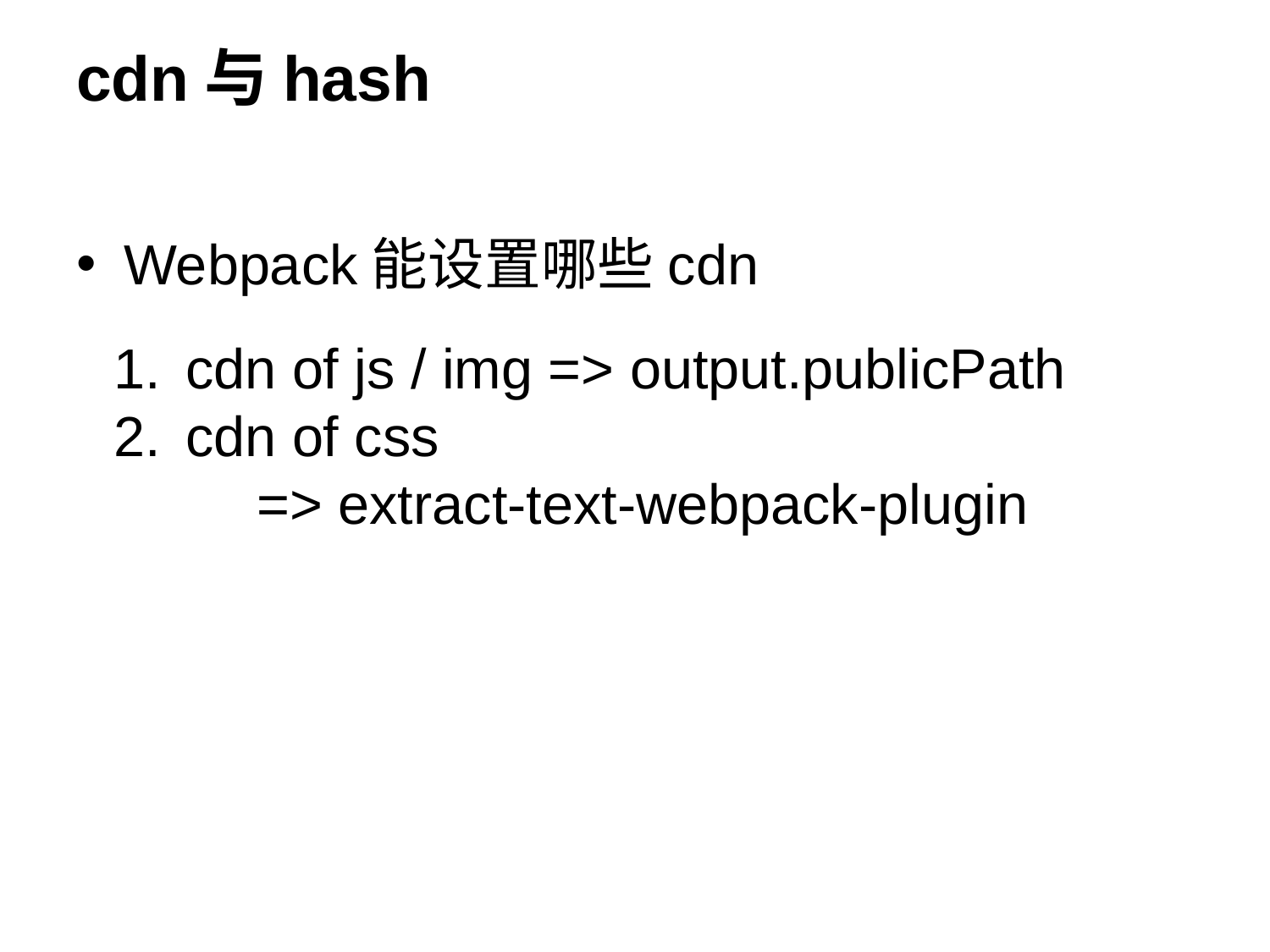

cdn与hash
Webpack能设置哪些cdn
cdn of js / img => output.publicPath
cdn of css
	 => extract-text-webpack-plugin